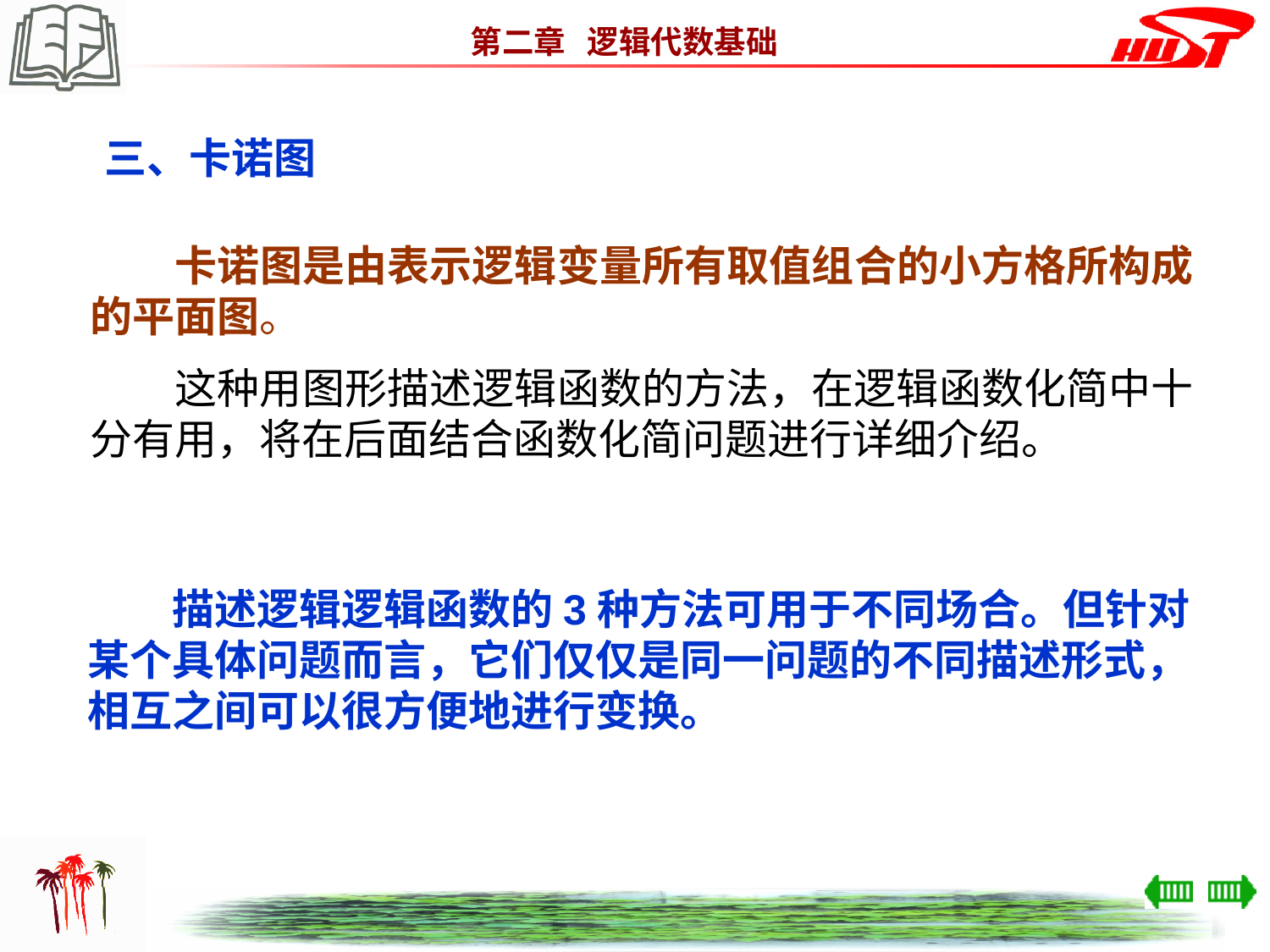

三、卡诺图
　　卡诺图是由表示逻辑变量所有取值组合的小方格所构成的平面图。
　　这种用图形描述逻辑函数的方法，在逻辑函数化简中十分有用，将在后面结合函数化简问题进行详细介绍。
　　描述逻辑逻辑函数的3种方法可用于不同场合。但针对某个具体问题而言，它们仅仅是同一问题的不同描述形式，相互之间可以很方便地进行变换。